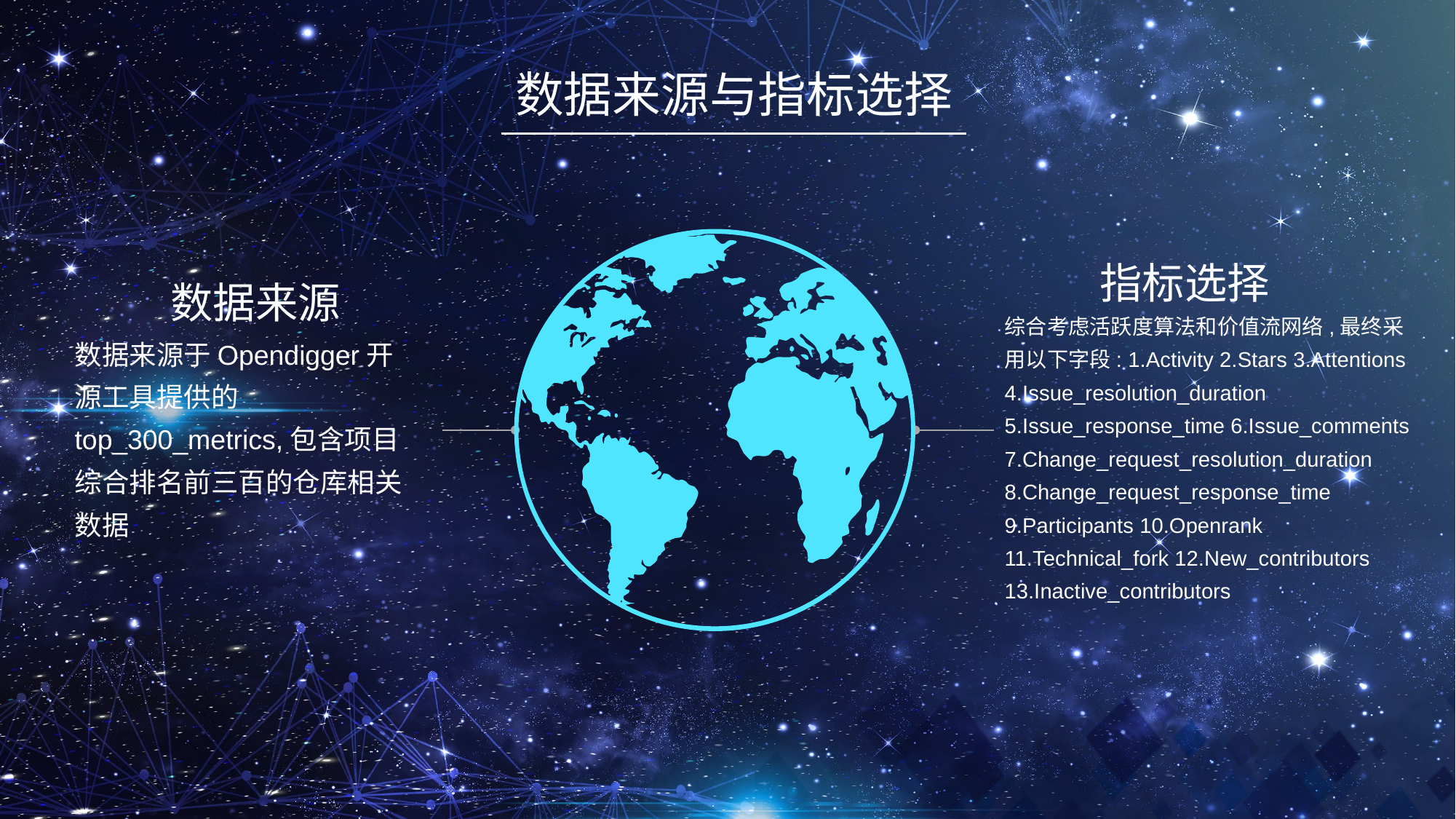

数据来源与指标选择

指标选择
综合考虑活跃度算法和价值流网络,最终采用以下字段: 1.Activity 2.Stars 3.Attentions 4.Issue_resolution_duration
5.Issue_response_time 6.Issue_comments 7.Change_request_resolution_duration 8.Change_request_response_time
9.Participants 10.Openrank 11.Technical_fork 12.New_contributors 13.Inactive_contributors
数据来源
数据来源于Opendigger开源工具提供的top_300_metrics,包含项目综合排名前三百的仓库相关数据